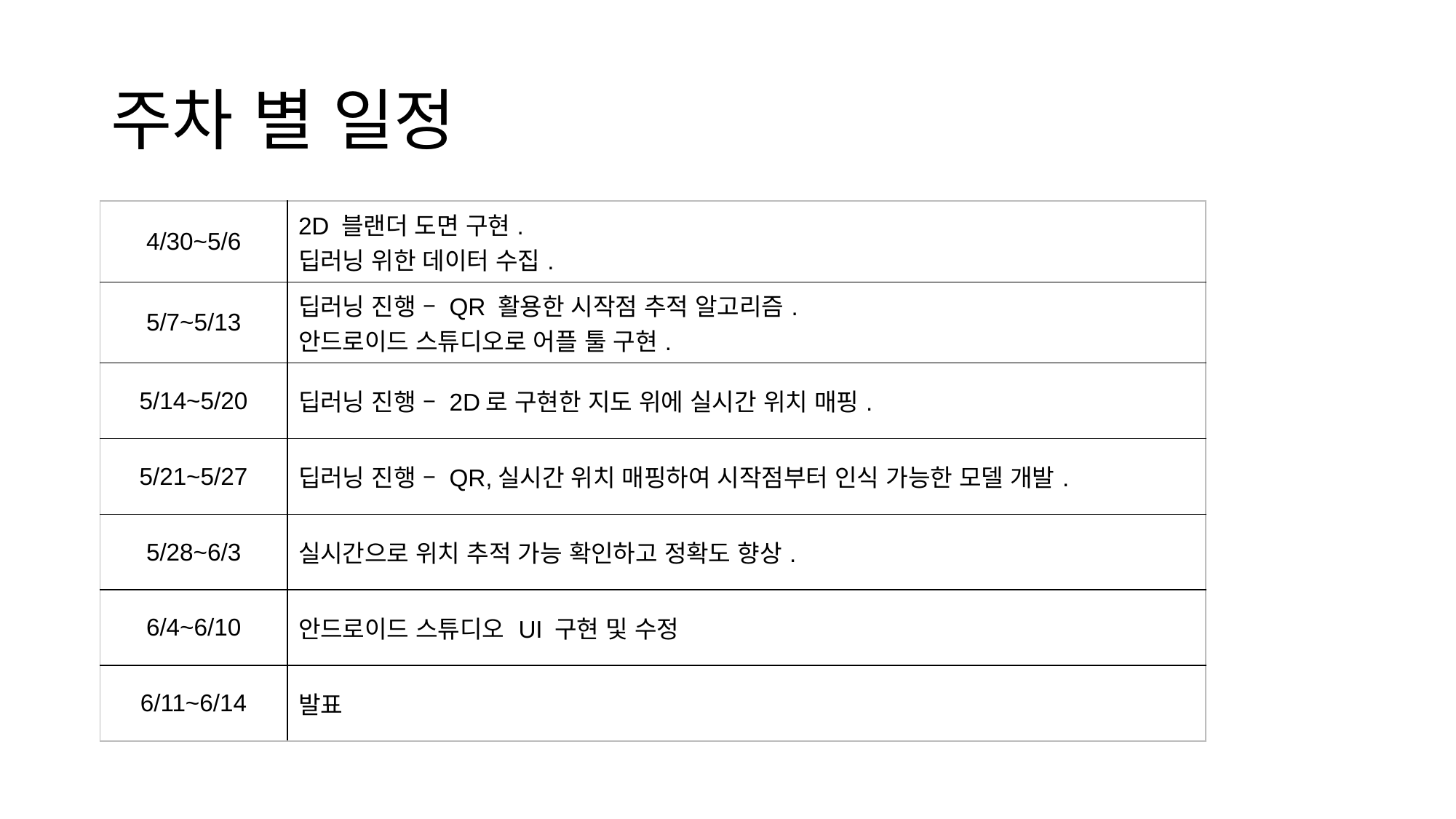

# 주차 별 일정
| 4/30~5/6 | 2D 블랜더 도면 구현. 딥러닝 위한 데이터 수집. |
| --- | --- |
| 5/7~5/13 | 딥러닝 진행 – QR 활용한 시작점 추적 알고리즘. 안드로이드 스튜디오로 어플 툴 구현. |
| 5/14~5/20 | 딥러닝 진행 – 2D로 구현한 지도 위에 실시간 위치 매핑. |
| 5/21~5/27 | 딥러닝 진행 – QR,실시간 위치 매핑하여 시작점부터 인식 가능한 모델 개발. |
| 5/28~6/3 | 실시간으로 위치 추적 가능 확인하고 정확도 향상. |
| 6/4~6/10 | 안드로이드 스튜디오 UI 구현 및 수정 |
| 6/11~6/14 | 발표 |